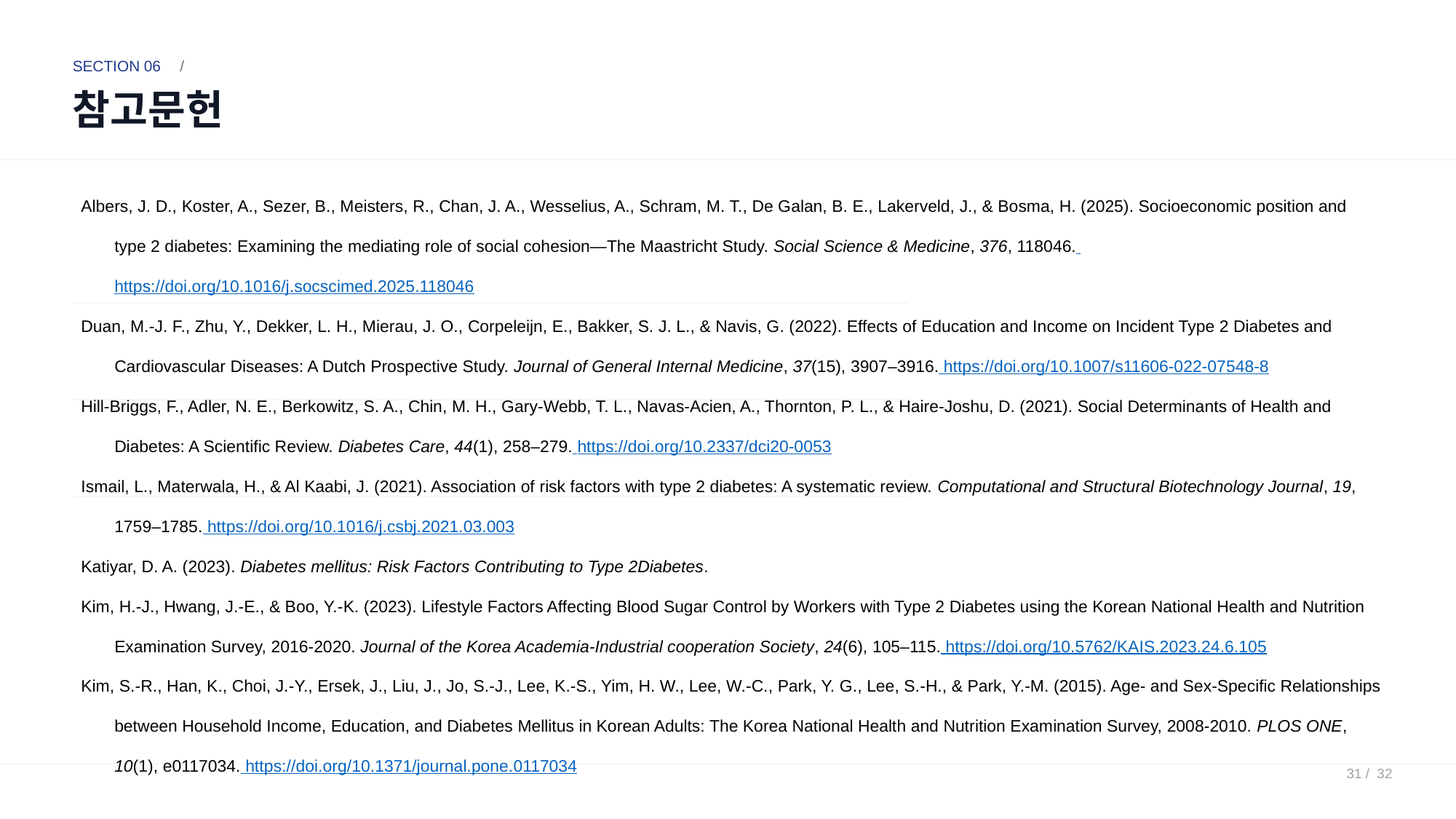

SECTION 06
/

참고문헌

Albers, J. D., Koster, A., Sezer, B., Meisters, R., Chan, J. A., Wesselius, A., Schram, M. T., De Galan, B. E., Lakerveld, J., & Bosma, H. (2025). Socioeconomic position and type 2 diabetes: Examining the mediating role of social cohesion—The Maastricht Study. Social Science & Medicine, 376, 118046. https://doi.org/10.1016/j.socscimed.2025.118046
Duan, M.-J. F., Zhu, Y., Dekker, L. H., Mierau, J. O., Corpeleijn, E., Bakker, S. J. L., & Navis, G. (2022). Effects of Education and Income on Incident Type 2 Diabetes and Cardiovascular Diseases: A Dutch Prospective Study. Journal of General Internal Medicine, 37(15), 3907–3916. https://doi.org/10.1007/s11606-022-07548-8
Hill-Briggs, F., Adler, N. E., Berkowitz, S. A., Chin, M. H., Gary-Webb, T. L., Navas-Acien, A., Thornton, P. L., & Haire-Joshu, D. (2021). Social Determinants of Health and Diabetes: A Scientific Review. Diabetes Care, 44(1), 258–279. https://doi.org/10.2337/dci20-0053
Ismail, L., Materwala, H., & Al Kaabi, J. (2021). Association of risk factors with type 2 diabetes: A systematic review. Computational and Structural Biotechnology Journal, 19, 1759–1785. https://doi.org/10.1016/j.csbj.2021.03.003
Katiyar, D. A. (2023). Diabetes mellitus: Risk Factors Contributing to Type 2Diabetes.
Kim, H.-J., Hwang, J.-E., & Boo, Y.-K. (2023). Lifestyle Factors Affecting Blood Sugar Control by Workers with Type 2 Diabetes using the Korean National Health and Nutrition Examination Survey, 2016-2020. Journal of the Korea Academia-Industrial cooperation Society, 24(6), 105–115. https://doi.org/10.5762/KAIS.2023.24.6.105
Kim, S.-R., Han, K., Choi, J.-Y., Ersek, J., Liu, J., Jo, S.-J., Lee, K.-S., Yim, H. W., Lee, W.-C., Park, Y. G., Lee, S.-H., & Park, Y.-M. (2015). Age- and Sex-Specific Relationships between Household Income, Education, and Diabetes Mellitus in Korean Adults: The Korea National Health and Nutrition Examination Survey, 2008-2010. PLOS ONE, 10(1), e0117034. https://doi.org/10.1371/journal.pone.0117034

31 /  32